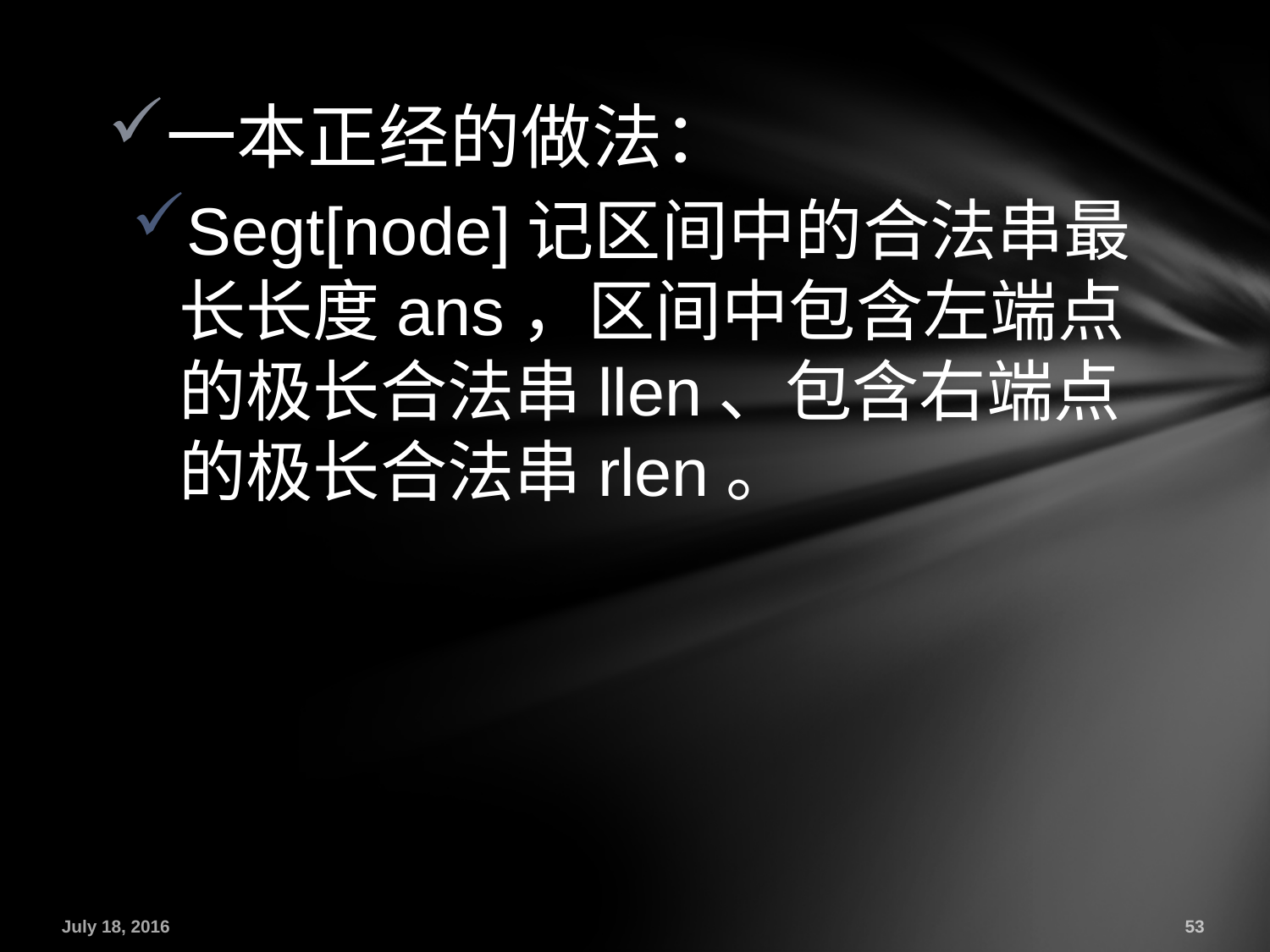

一本正经的做法：
Segt[node]记区间中的合法串最长长度ans，区间中包含左端点的极长合法串llen、包含右端点的极长合法串rlen。
July 18, 2016

53